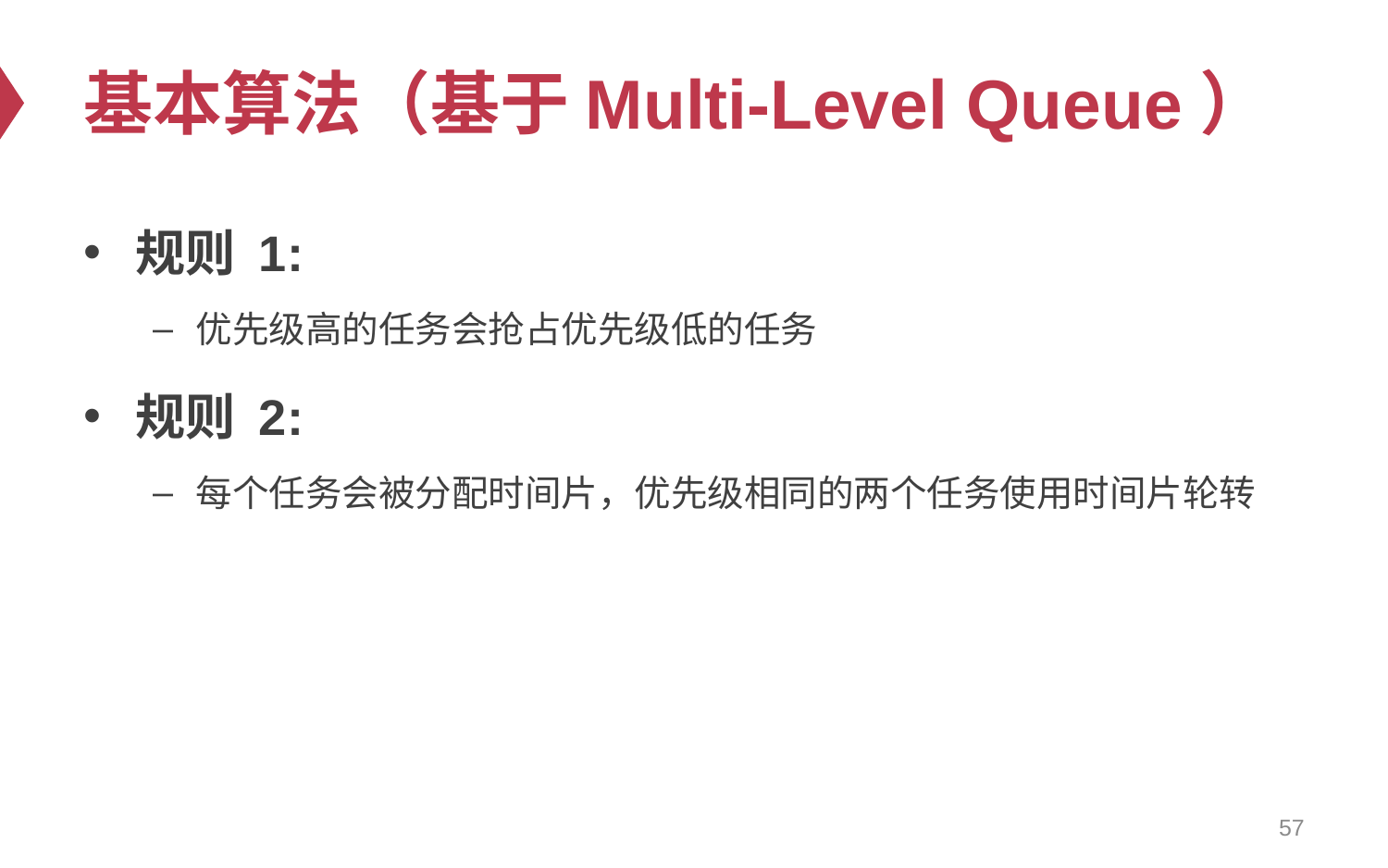

# 基本算法（基于Multi-Level Queue）
规则 1:
优先级高的任务会抢占优先级低的任务
规则 2:
每个任务会被分配时间片，优先级相同的两个任务使用时间片轮转
57